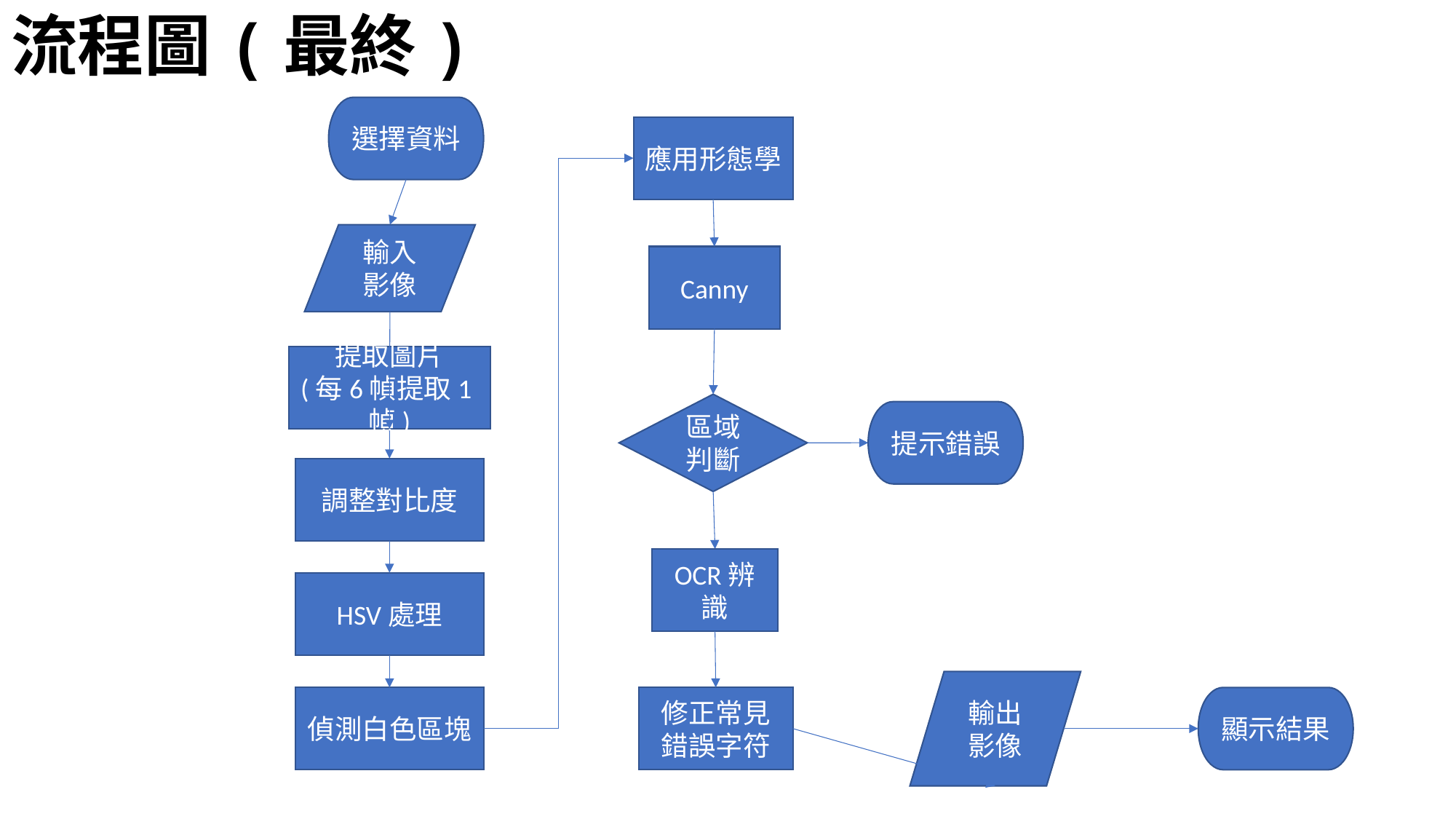

# 流程圖(最終)
選擇資料
應用形態學
輸入影像
Canny
提取圖片
(每6幀提取1幀)
區域判斷
提示錯誤
調整對比度
OCR辨識
HSV處理
輸出影像
顯示結果
偵測白色區塊
修正常見錯誤字符